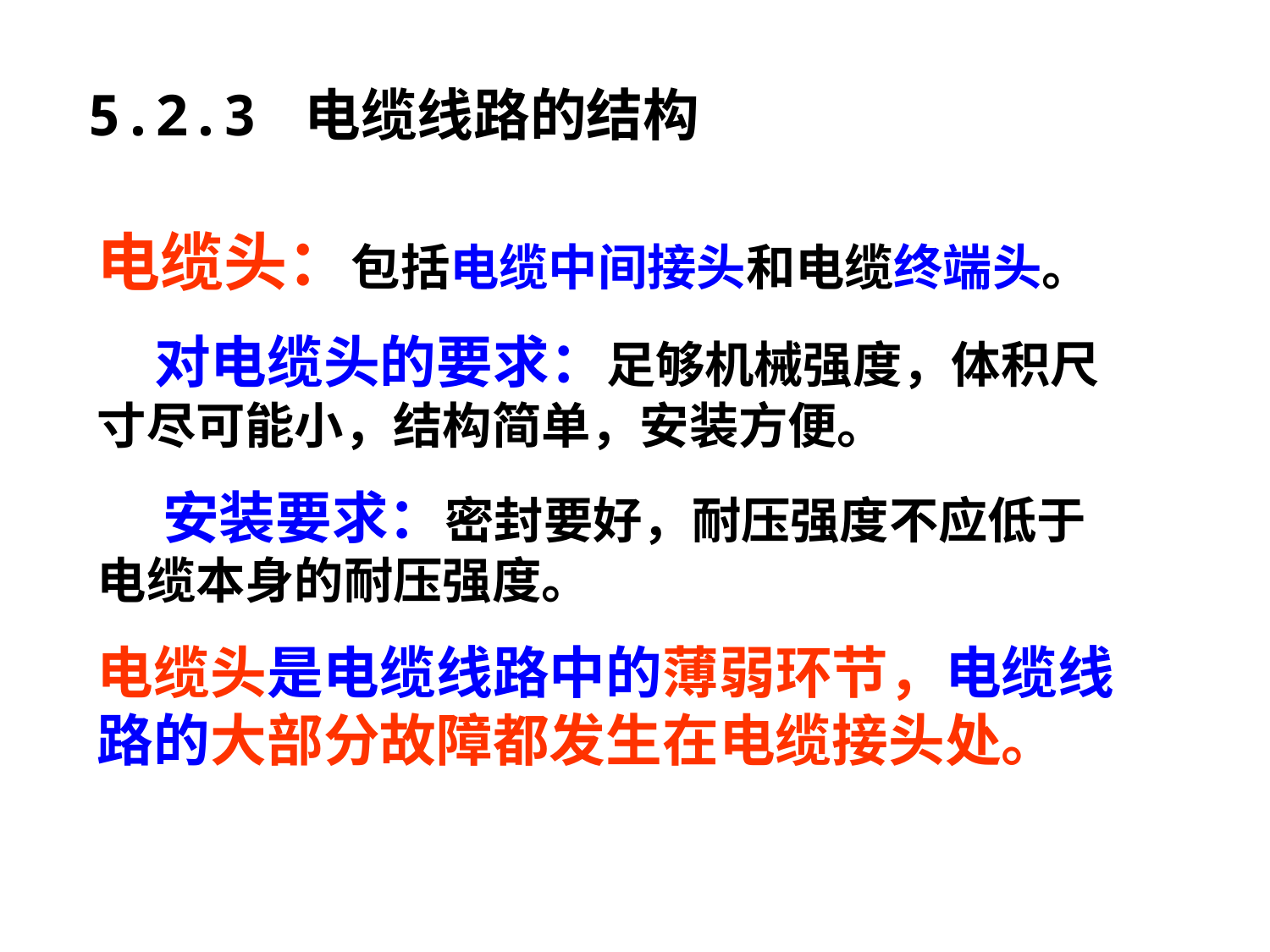

# 5.2.3 电缆线路的结构
电缆头：包括电缆中间接头和电缆终端头。
    对电缆头的要求：足够机械强度，体积尺寸尽可能小，结构简单，安装方便。
    安装要求：密封要好，耐压强度不应低于电缆本身的耐压强度。
电缆头是电缆线路中的薄弱环节，电缆线路的大部分故障都发生在电缆接头处。